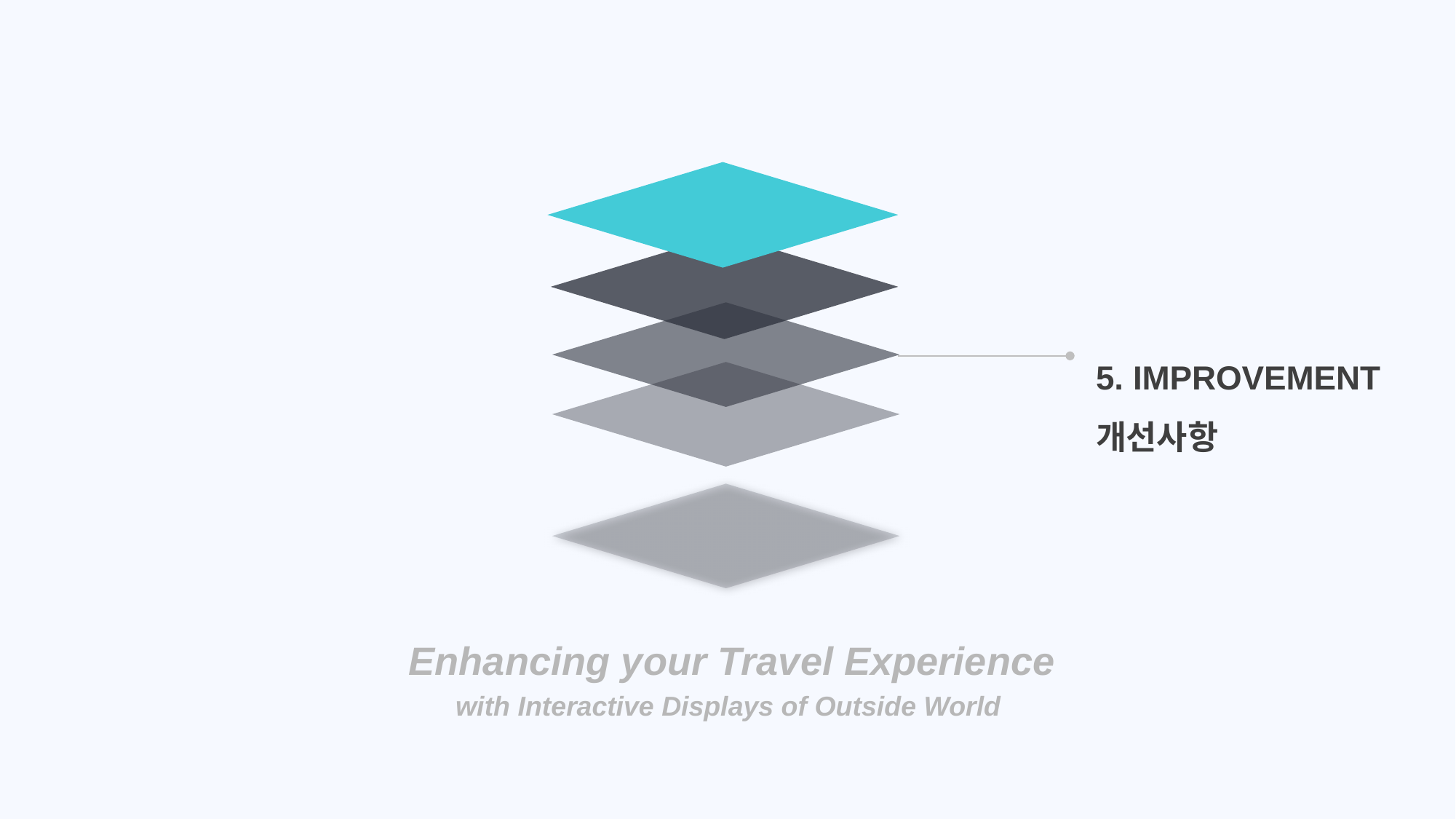

5. IMPROVEMENT
개선사항

Enhancing your Travel Experience
with Interactive Displays of Outside World